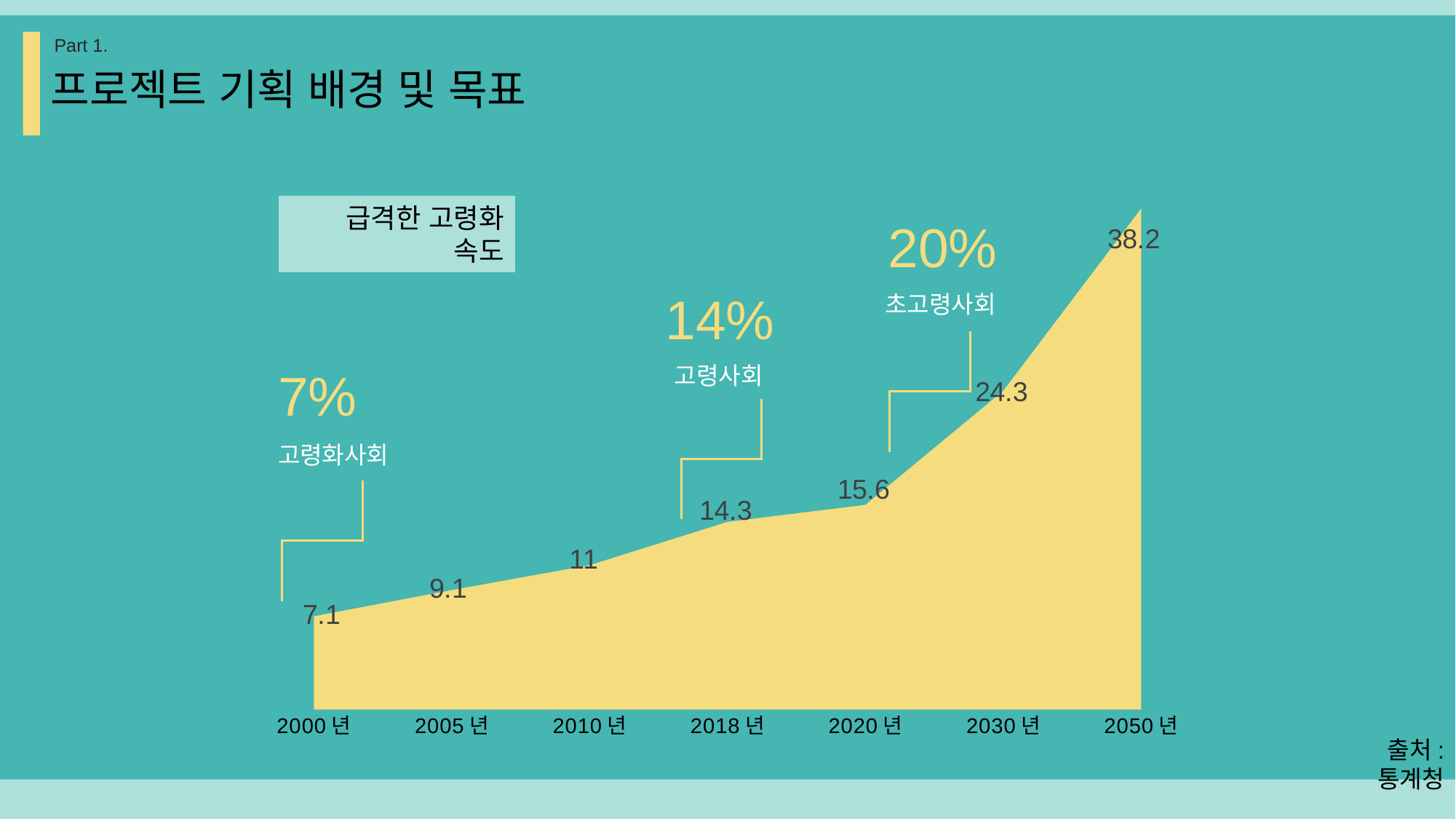

Part 1.

프로젝트 기획 배경 및 목표

### Chart

| Category | 계열 1 |
|---|---|
| 2000년 | 7.1 |
| 2005년 | 9.1 |
| 2010년 | 11.0 |
| 2018년 | 14.3 |
| 2020년 | 15.6 |
| 2030년 | 24.3 |
| 2050년 | 38.2 |
20%
14%
초고령사회
고령사회
7%
고령화사회
급격한 고령화 속도
출처: 통계청